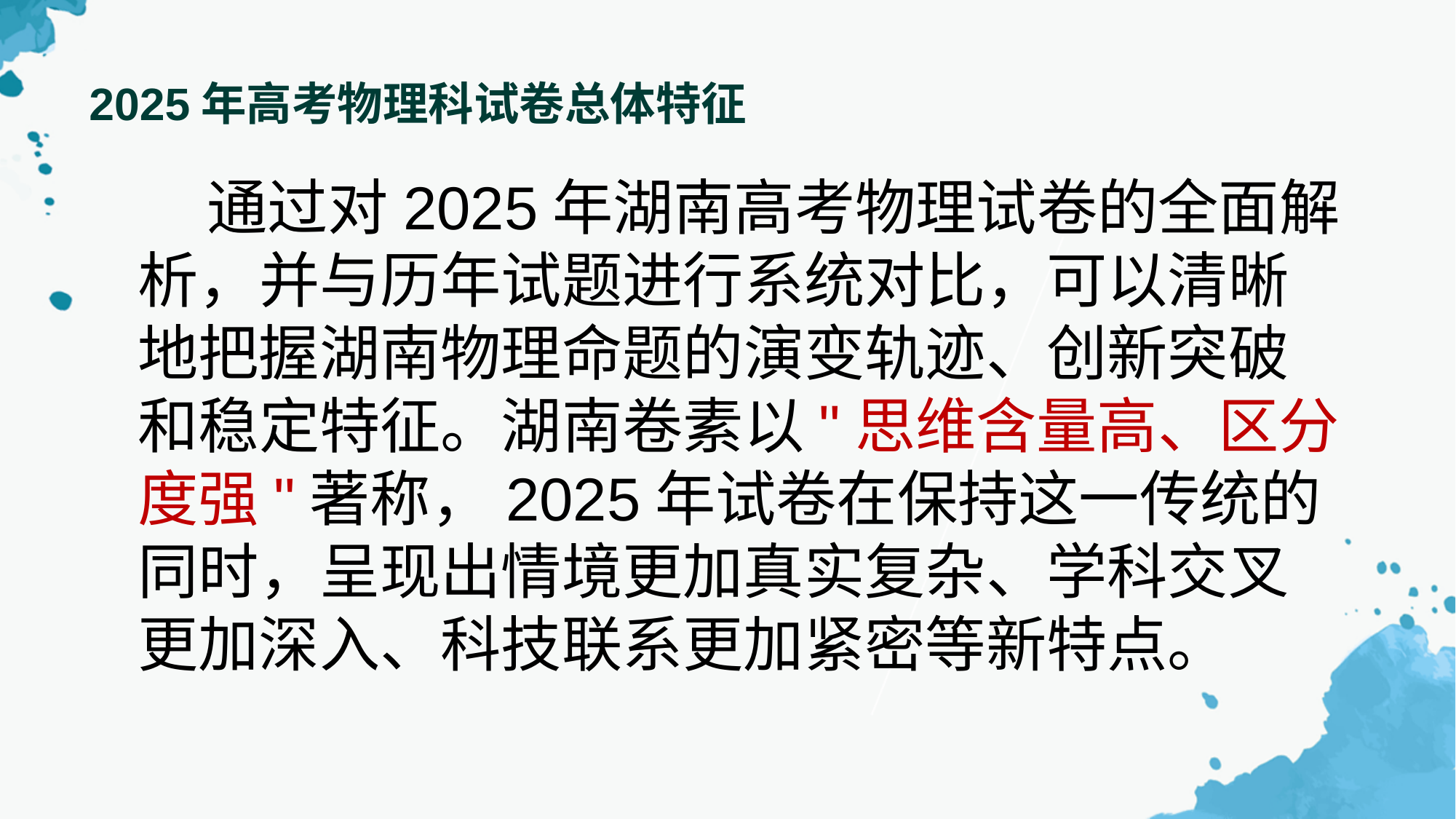

2025年高考物理科试卷总体特征
    通过对2025年湖南高考物理试卷的全面解析，并与历年试题进行系统对比，可以清晰地把握湖南物理命题的演变轨迹、创新突破和稳定特征。湖南卷素以"思维含量高、区分度强"著称，2025年试卷在保持这一传统的同时，呈现出情境更加真实复杂、学科交叉更加深入、科技联系更加紧密等新特点。